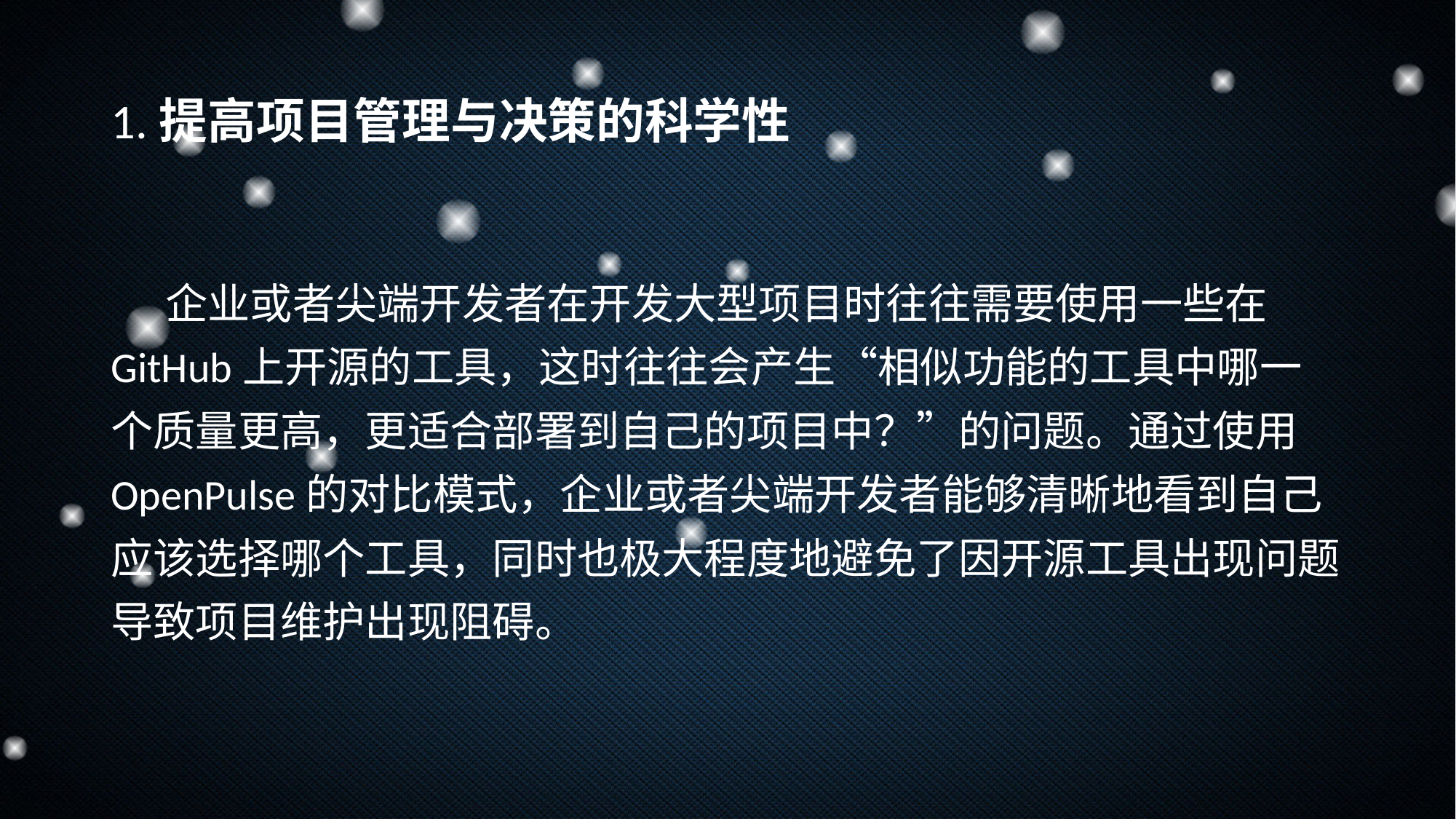

# 1.提高项目管理与决策的科学性

企业或者尖端开发者在开发大型项目时往往需要使用一些在GitHub上开源的工具，这时往往会产生“相似功能的工具中哪一个质量更高，更适合部署到自己的项目中？”的问题。通过使用OpenPulse的对比模式，企业或者尖端开发者能够清晰地看到自己应该选择哪个工具，同时也极大程度地避免了因开源工具出现问题导致项目维护出现阻碍。